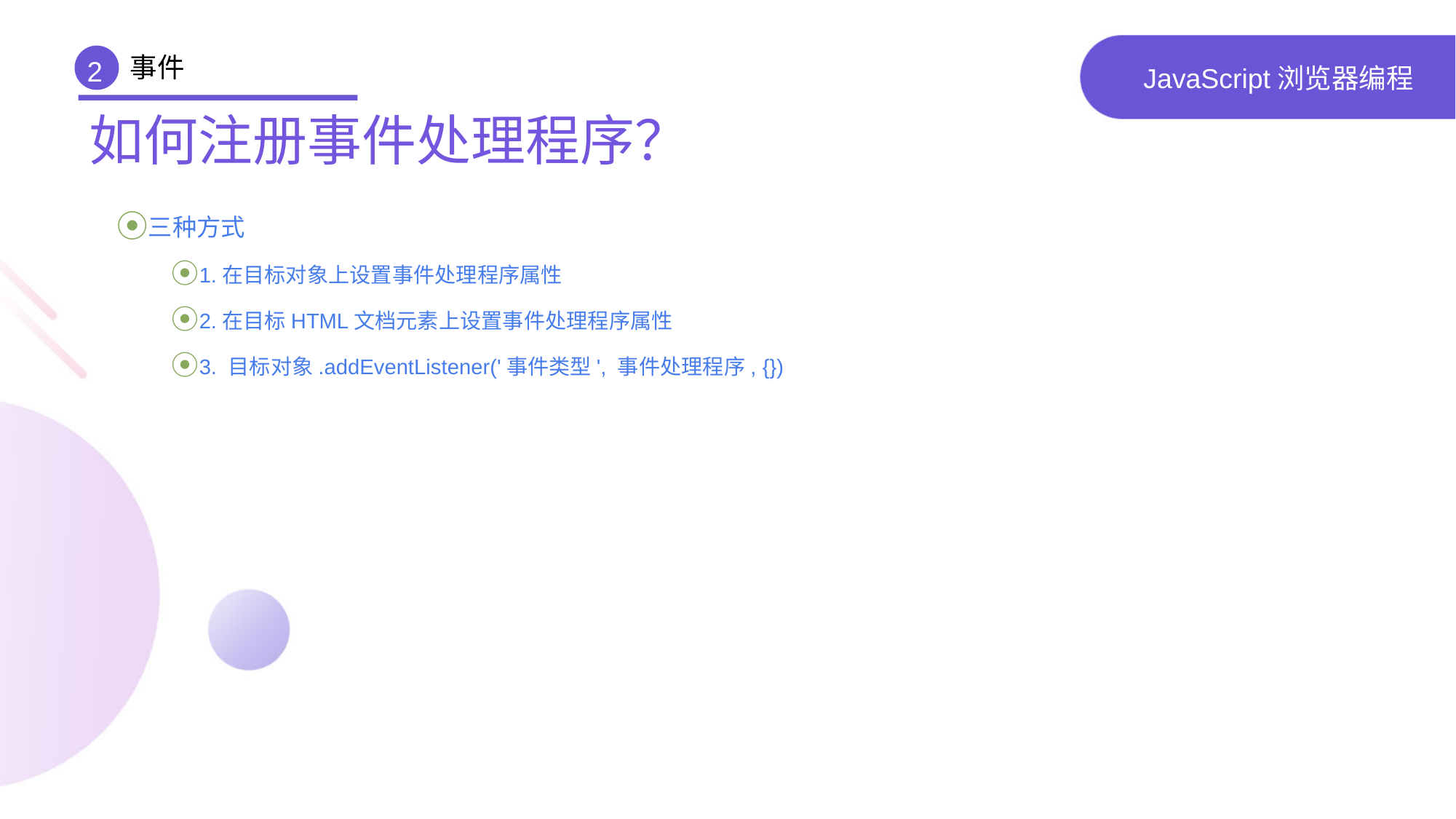

事件
2
# JavaScript浏览器编程
如何注册事件处理程序？
三种方式
1.在目标对象上设置事件处理程序属性
2.在目标HTML文档元素上设置事件处理程序属性
3. 目标对象.addEventListener('事件类型', 事件处理程序, {})